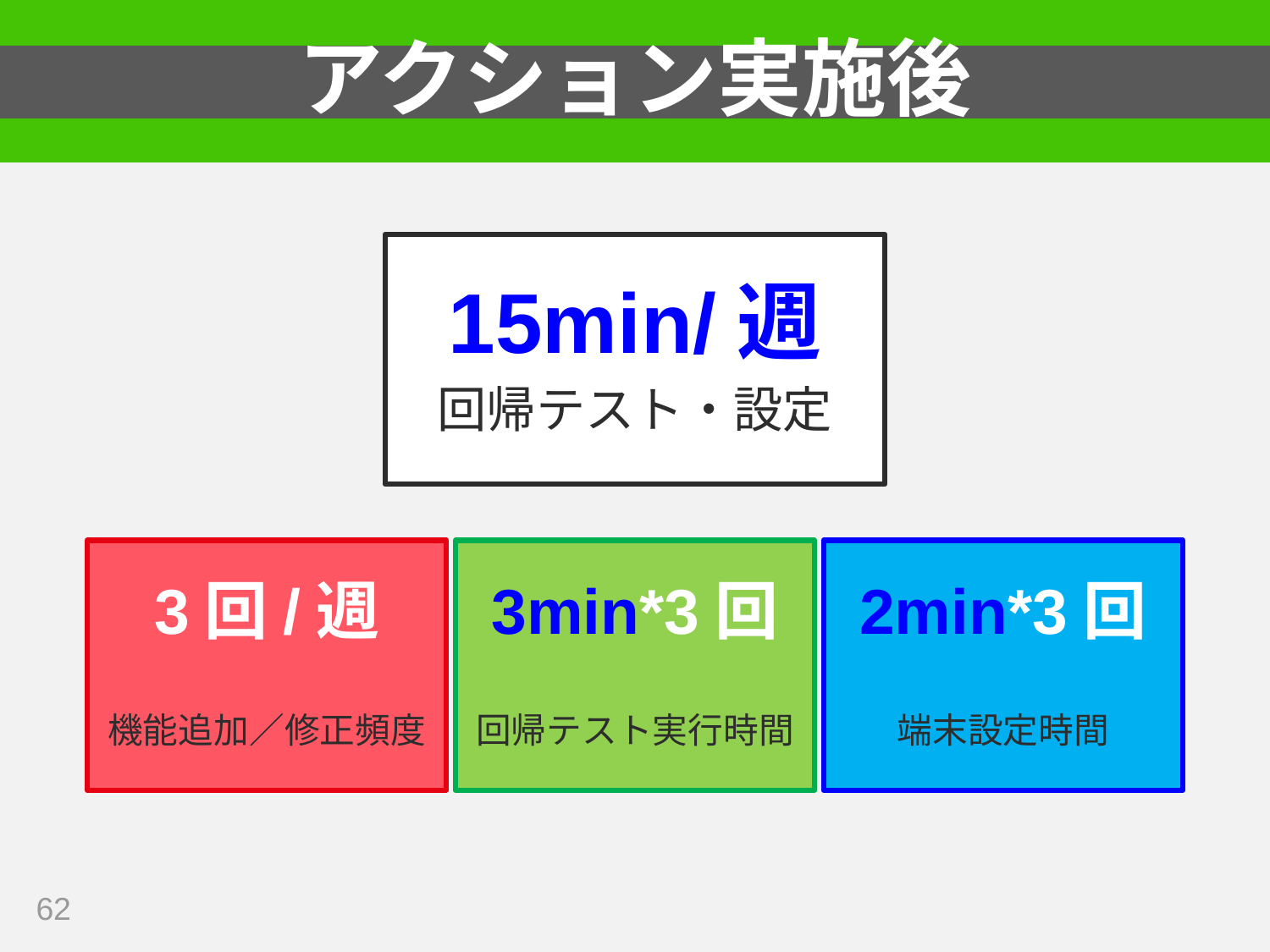

# アクション実施後
15min/週
回帰テスト・設定
3回/週

機能追加／修正頻度
3min*3回

回帰テスト実行時間
2min*3回

端末設定時間
62